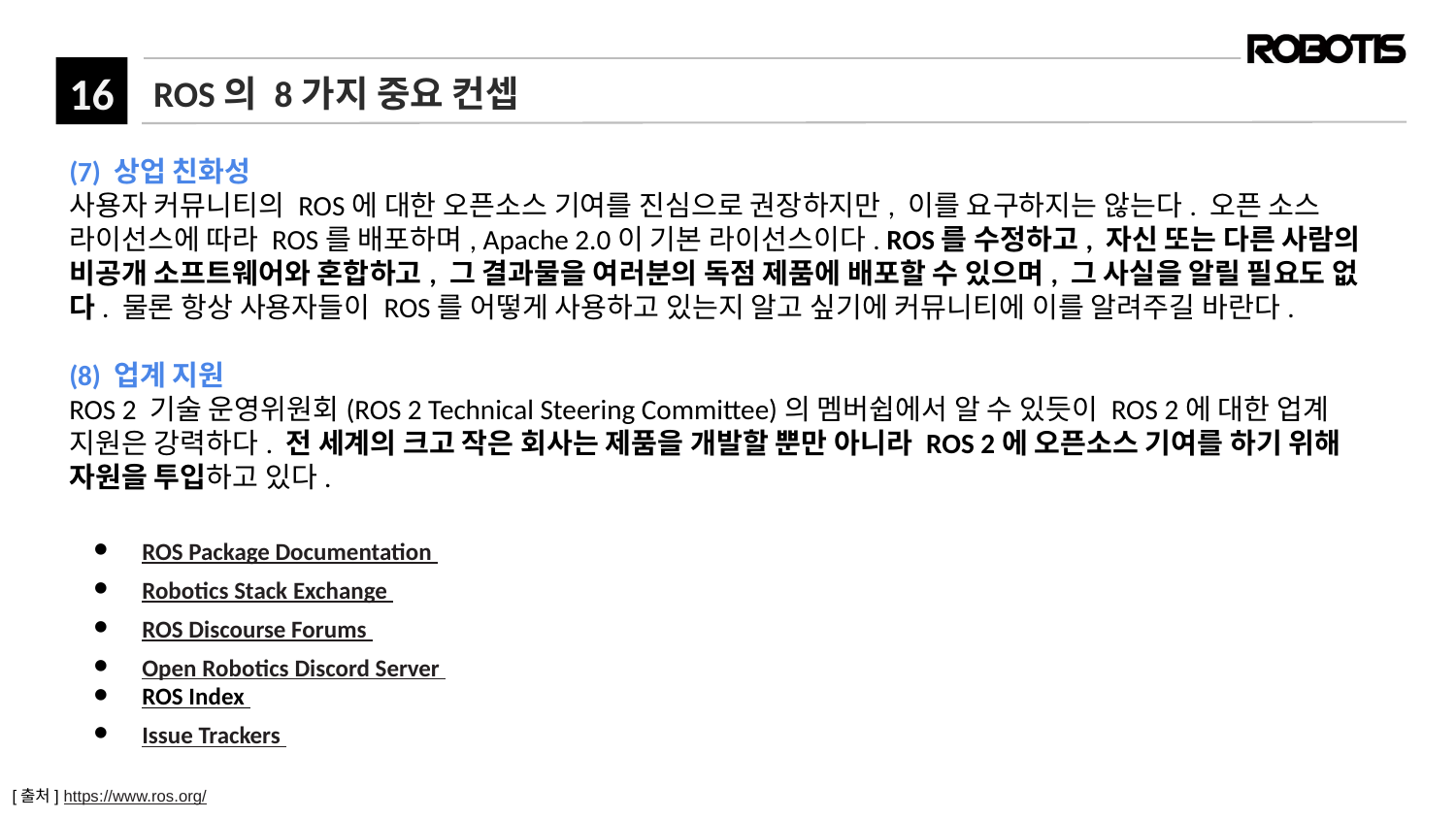

# ROS의 8가지 중요 컨셉
(7) 상업 친화성
사용자 커뮤니티의 ROS에 대한 오픈소스 기여를 진심으로 권장하지만, 이를 요구하지는 않는다. 오픈 소스 라이선스에 따라 ROS를 배포하며, Apache 2.0이 기본 라이선스이다. ROS를 수정하고, 자신 또는 다른 사람의 비공개 소프트웨어와 혼합하고, 그 결과물을 여러분의 독점 제품에 배포할 수 있으며, 그 사실을 알릴 필요도 없다. 물론 항상 사용자들이 ROS를 어떻게 사용하고 있는지 알고 싶기에 커뮤니티에 이를 알려주길 바란다.

(8) 업계 지원
ROS 2 기술 운영위원회(ROS 2 Technical Steering Committee)의 멤버쉽에서 알 수 있듯이 ROS 2에 대한 업계 지원은 강력하다. 전 세계의 크고 작은 회사는 제품을 개발할 뿐만 아니라 ROS 2에 오픈소스 기여를 하기 위해 자원을 투입하고 있다.

ROS Package Documentation
Robotics Stack Exchange
ROS Discourse Forums
Open Robotics Discord Server
ROS Index
Issue Trackers

[출처] https://www.ros.org/